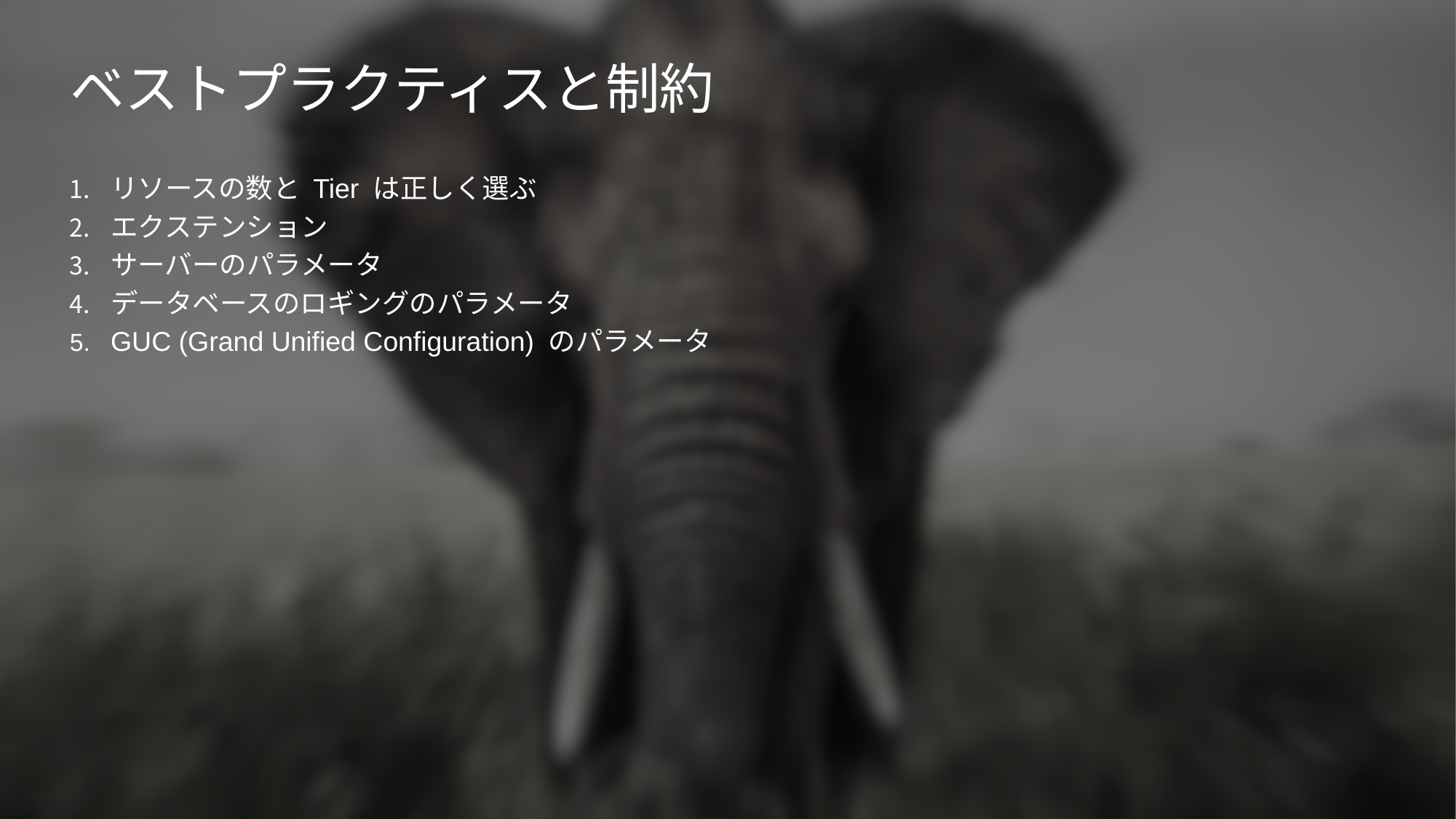

# ベストプラクティスと制約
リソースの数と Tier は正しく選ぶ
エクステンション
サーバーのパラメータ
データベースのロギングのパラメータ
GUC (Grand Unified Configuration) のパラメータ